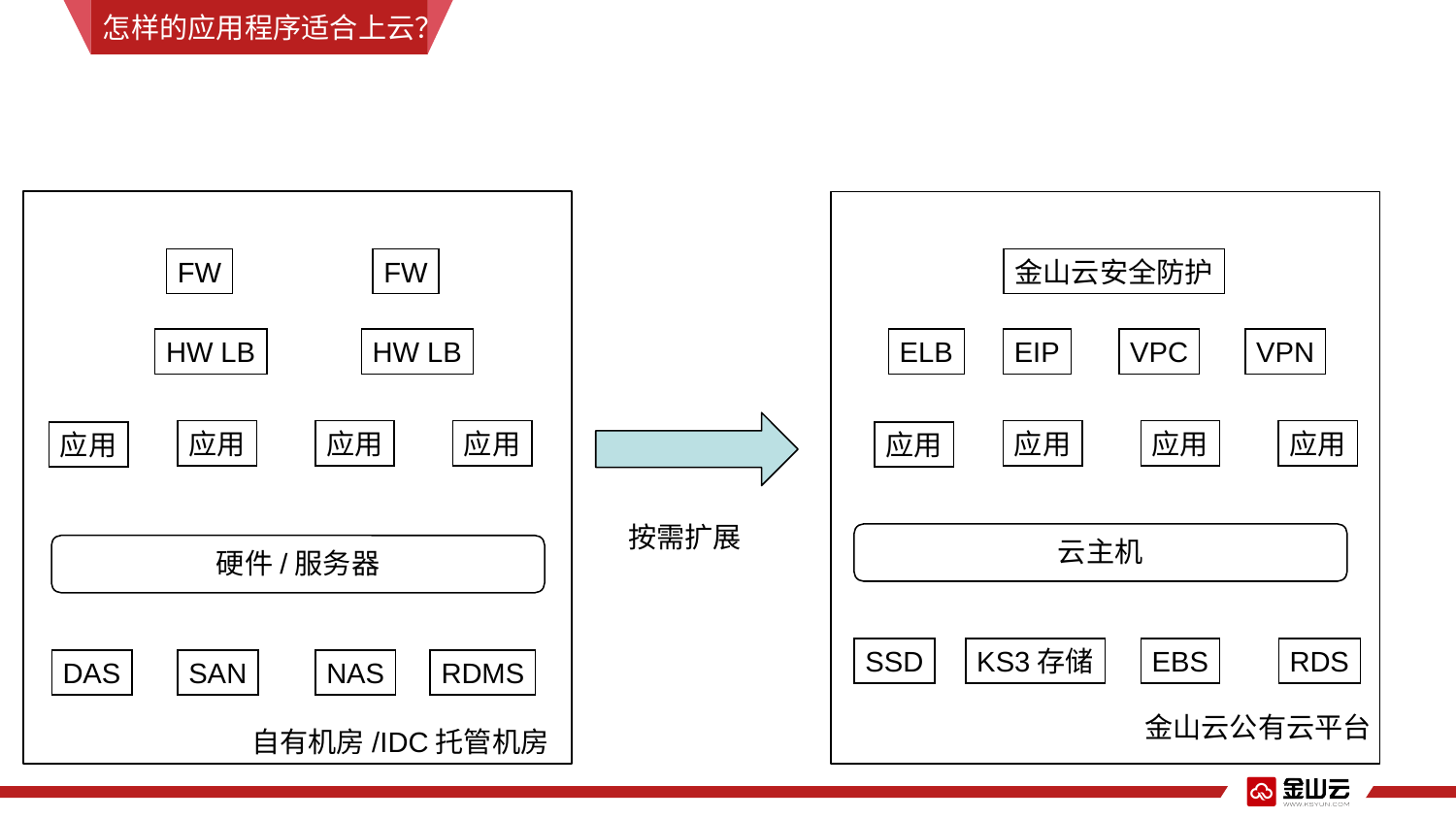

怎样的应用程序适合上云？

FW
FW
金山云安全防护
HW LB
HW LB
ELB
EIP
VPC
VPN

应用
应用
应用
应用
应用
应用
应用
应用
按需扩展
云主机
硬件/服务器
SSD
KS3存储
EBS
RDS
DAS
SAN
NAS
RDMS
金山云公有云平台
自有机房/IDC托管机房